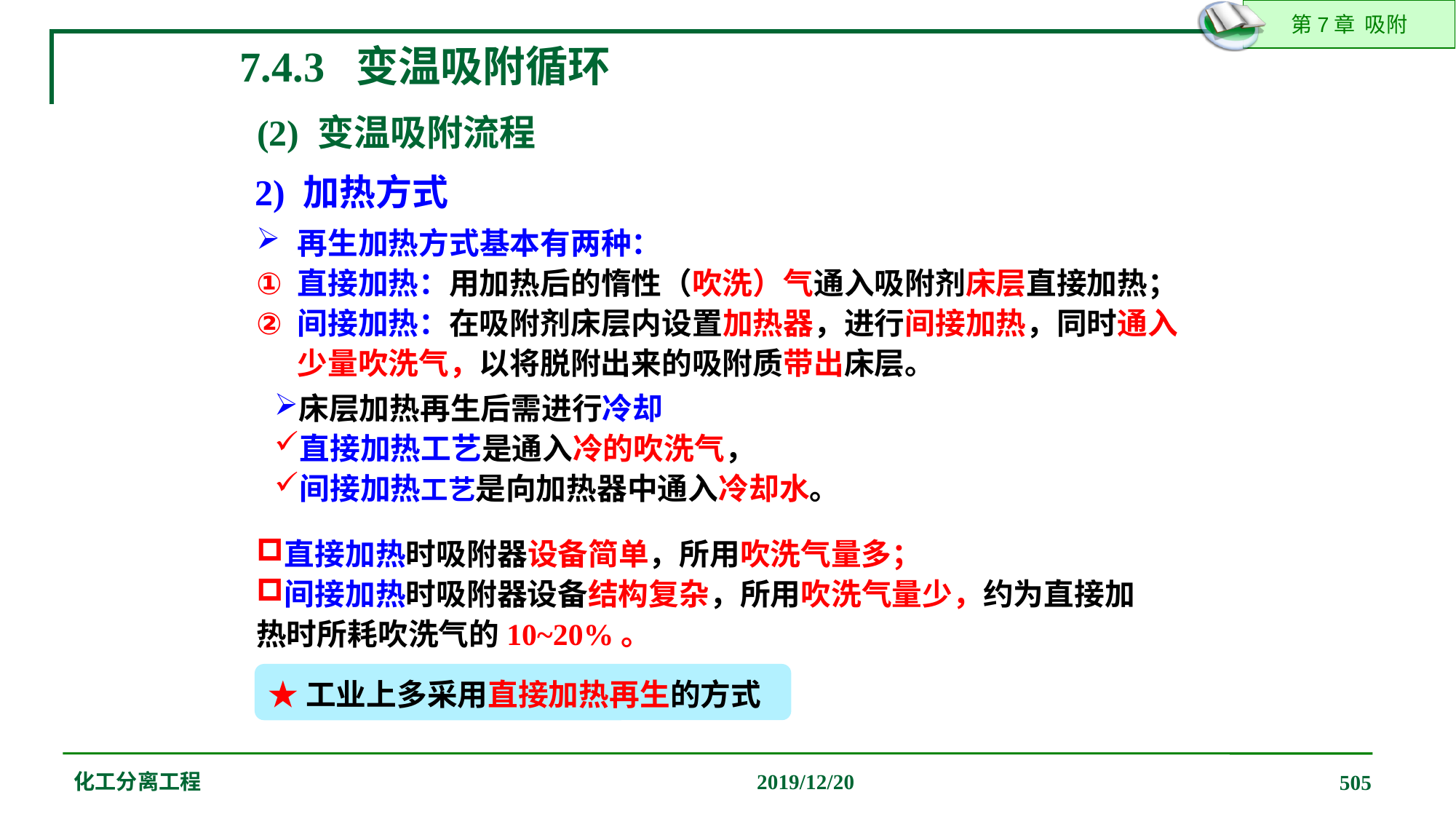

7.4.3  变温吸附循环
(2) 变温吸附流程
2) 加热方式
再生加热方式基本有两种：
直接加热：用加热后的惰性（吹洗）气通入吸附剂床层直接加热；
间接加热：在吸附剂床层内设置加热器，进行间接加热，同时通入少量吹洗气，以将脱附出来的吸附质带出床层。

床层加热再生后需进行冷却
直接加热工艺是通入冷的吹洗气，
间接加热工艺是向加热器中通入冷却水。
直接加热时吸附器设备简单，所用吹洗气量多；
间接加热时吸附器设备结构复杂，所用吹洗气量少，约为直接加热时所耗吹洗气的10~20%。
★工业上多采用直接加热再生的方式
化工分离工程
2019/12/20
505